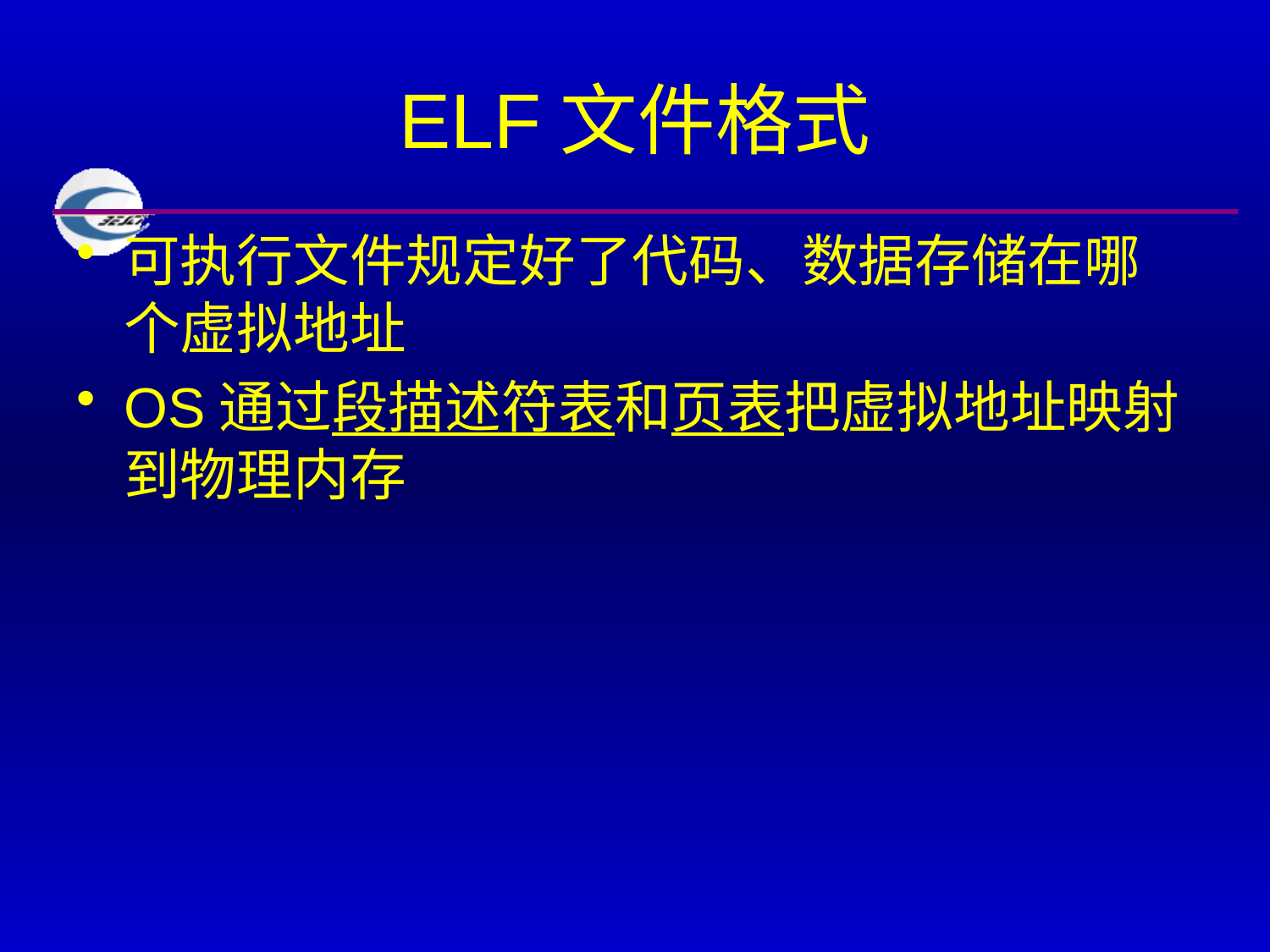

# ELF文件格式
可执行文件规定好了代码、数据存储在哪个虚拟地址
OS通过段描述符表和页表把虚拟地址映射到物理内存